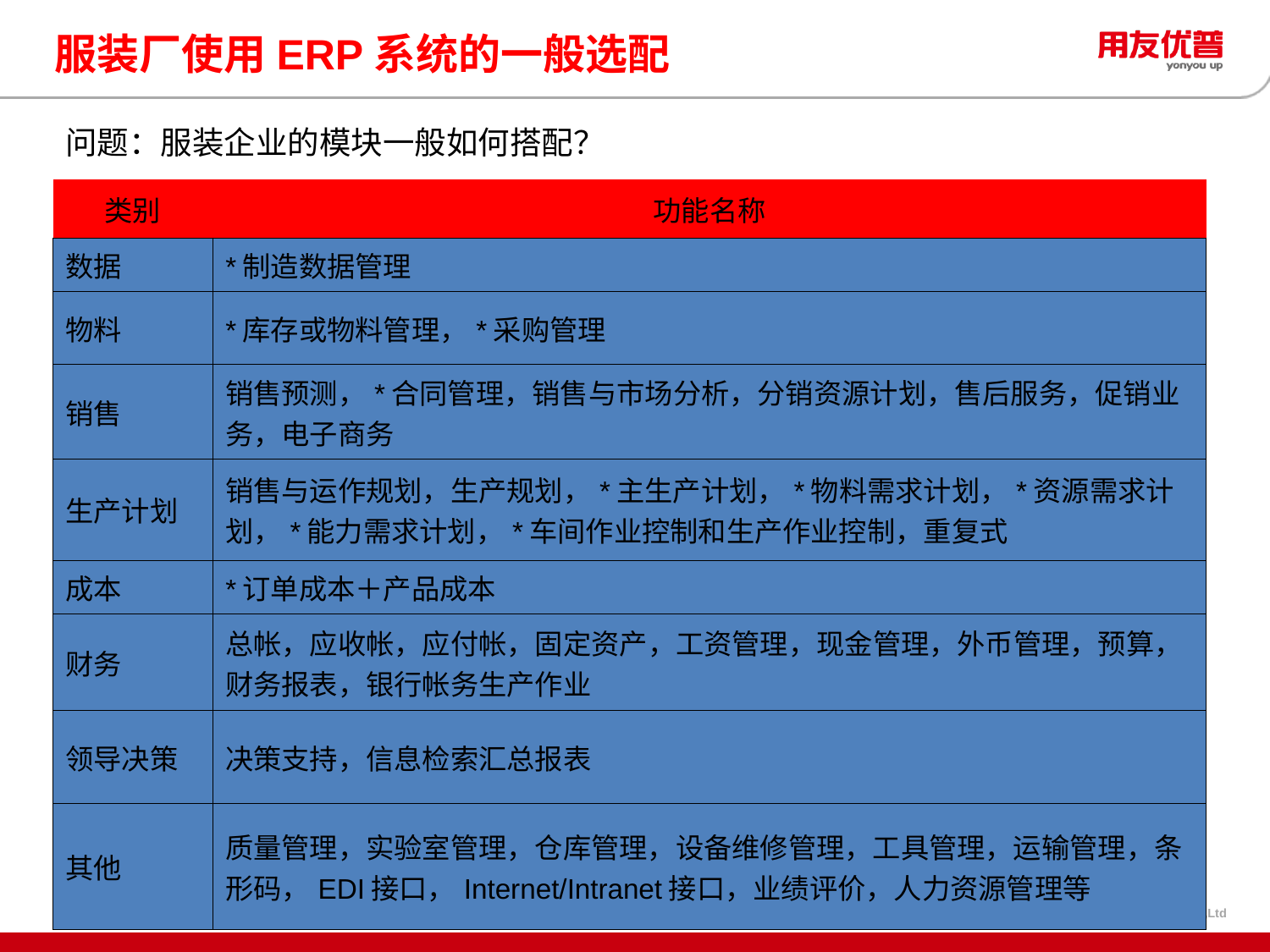

# 服装厂使用ERP系统的一般选配
问题：服装企业的模块一般如何搭配？
| 类别 | 功能名称 |
| --- | --- |
| 数据 | \*制造数据管理 |
| 物料 | \*库存或物料管理，\*采购管理 |
| 销售 | 销售预测，\*合同管理，销售与市场分析，分销资源计划，售后服务，促销业务，电子商务 |
| 生产计划 | 销售与运作规划，生产规划，\*主生产计划，\*物料需求计划，\*资源需求计划，\*能力需求计划，\*车间作业控制和生产作业控制，重复式 |
| 成本 | \*订单成本＋产品成本 |
| 财务 | 总帐，应收帐，应付帐，固定资产，工资管理，现金管理，外币管理，预算，财务报表，银行帐务生产作业 |
| 领导决策 | 决策支持，信息检索汇总报表 |
| 其他 | 质量管理，实验室管理，仓库管理，设备维修管理，工具管理，运输管理，条形码，EDI接口，Internet/Intranet接口，业绩评价，人力资源管理等 |